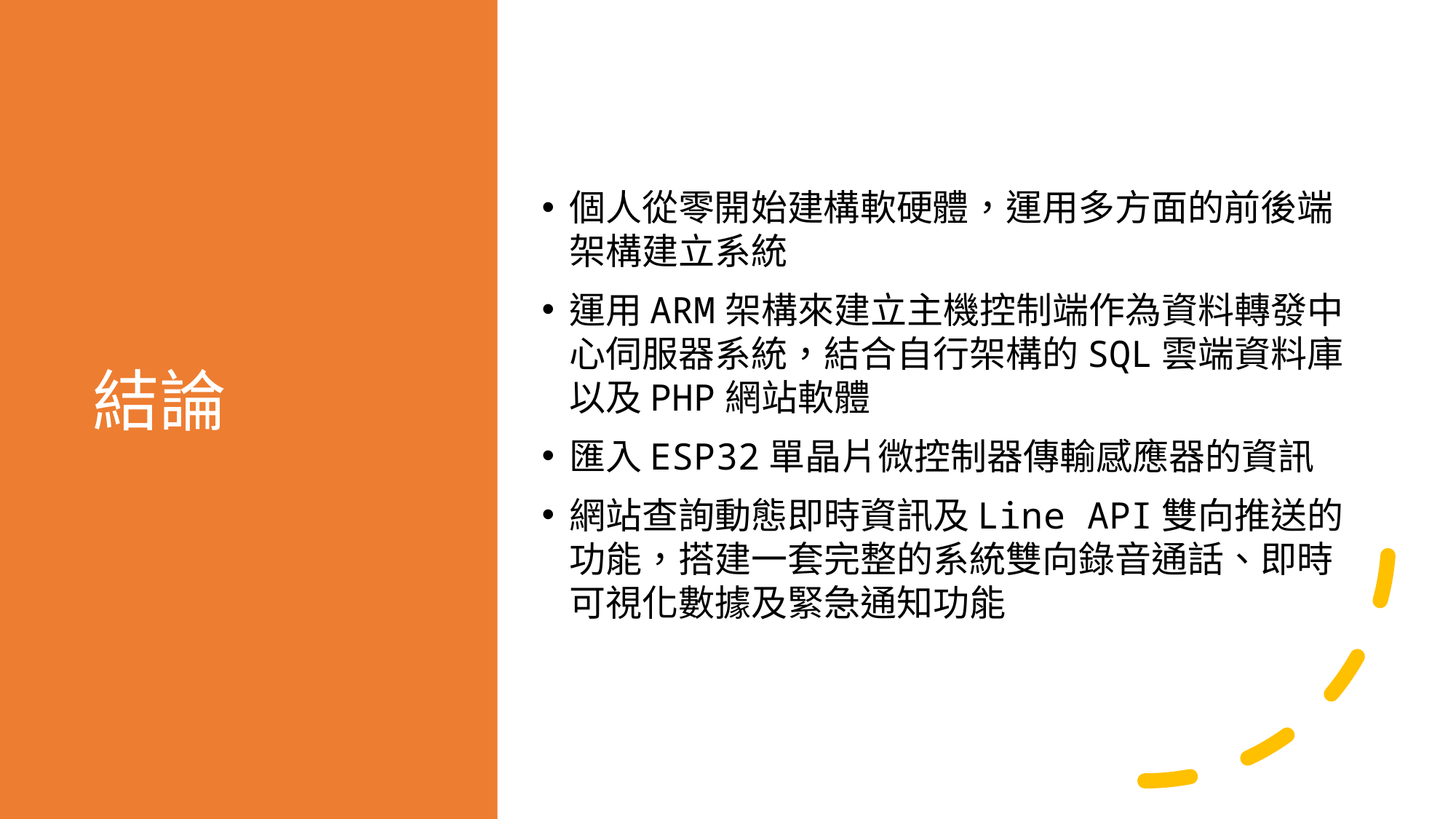

# 結論
個人從零開始建構軟硬體，運用多方面的前後端架構建立系統
運用ARM架構來建立主機控制端作為資料轉發中心伺服器系統，結合自行架構的SQL雲端資料庫以及PHP網站軟體
匯入ESP32單晶片微控制器傳輸感應器的資訊
網站查詢動態即時資訊及Line API雙向推送的功能，搭建一套完整的系統雙向錄音通話、即時可視化數據及緊急通知功能